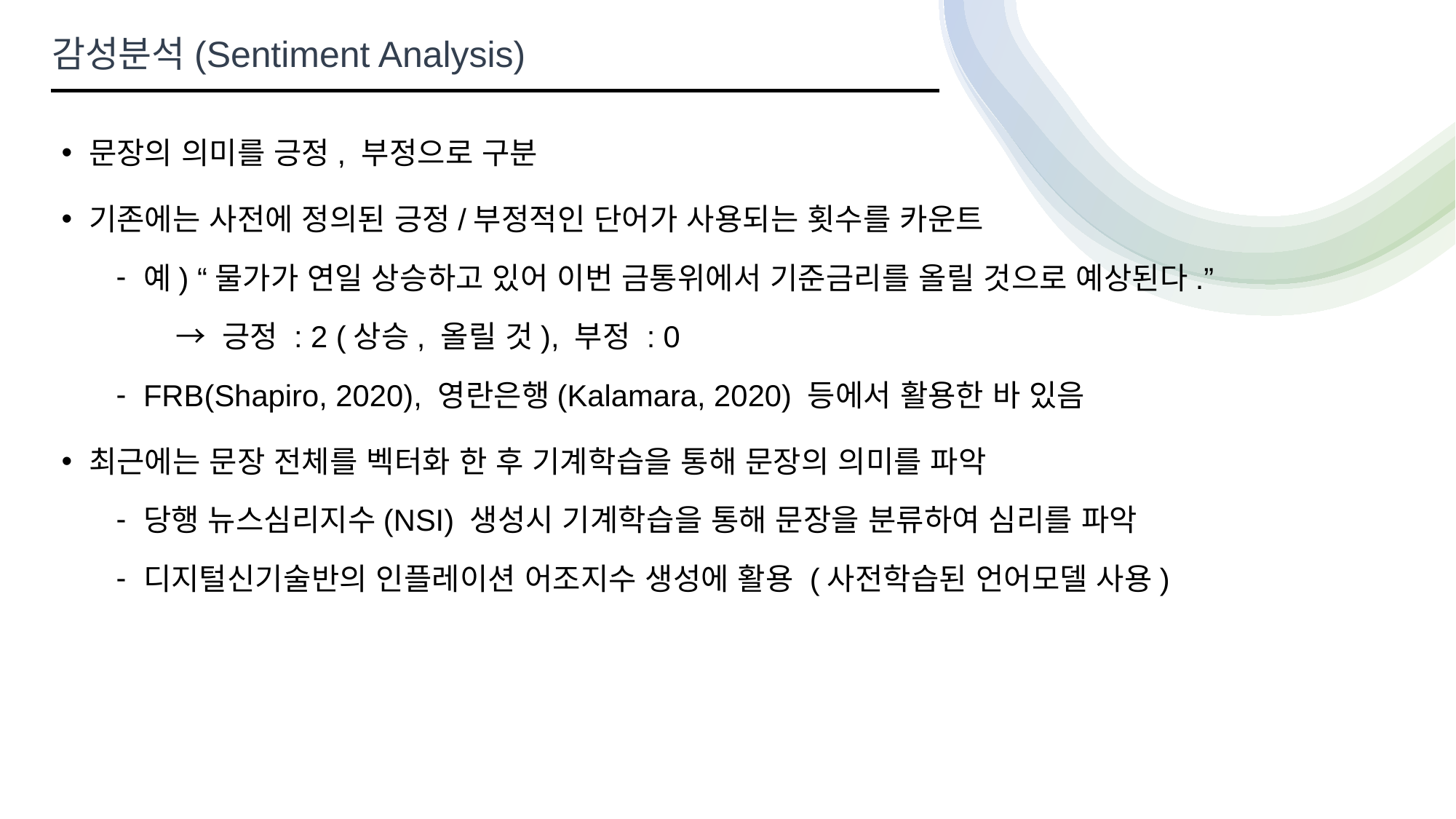

감성분석(Sentiment Analysis)
문장의 의미를 긍정, 부정으로 구분
기존에는 사전에 정의된 긍정/부정적인 단어가 사용되는 횟수를 카운트
예) “물가가 연일 상승하고 있어 이번 금통위에서 기준금리를 올릴 것으로 예상된다.”
       → 긍정 : 2 (상승, 올릴 것), 부정 : 0
FRB(Shapiro, 2020), 영란은행(Kalamara, 2020) 등에서 활용한 바 있음
최근에는 문장 전체를 벡터화 한 후 기계학습을 통해 문장의 의미를 파악
당행 뉴스심리지수(NSI) 생성시 기계학습을 통해 문장을 분류하여 심리를 파악
디지털신기술반의 인플레이션 어조지수 생성에 활용 (사전학습된 언어모델 사용)